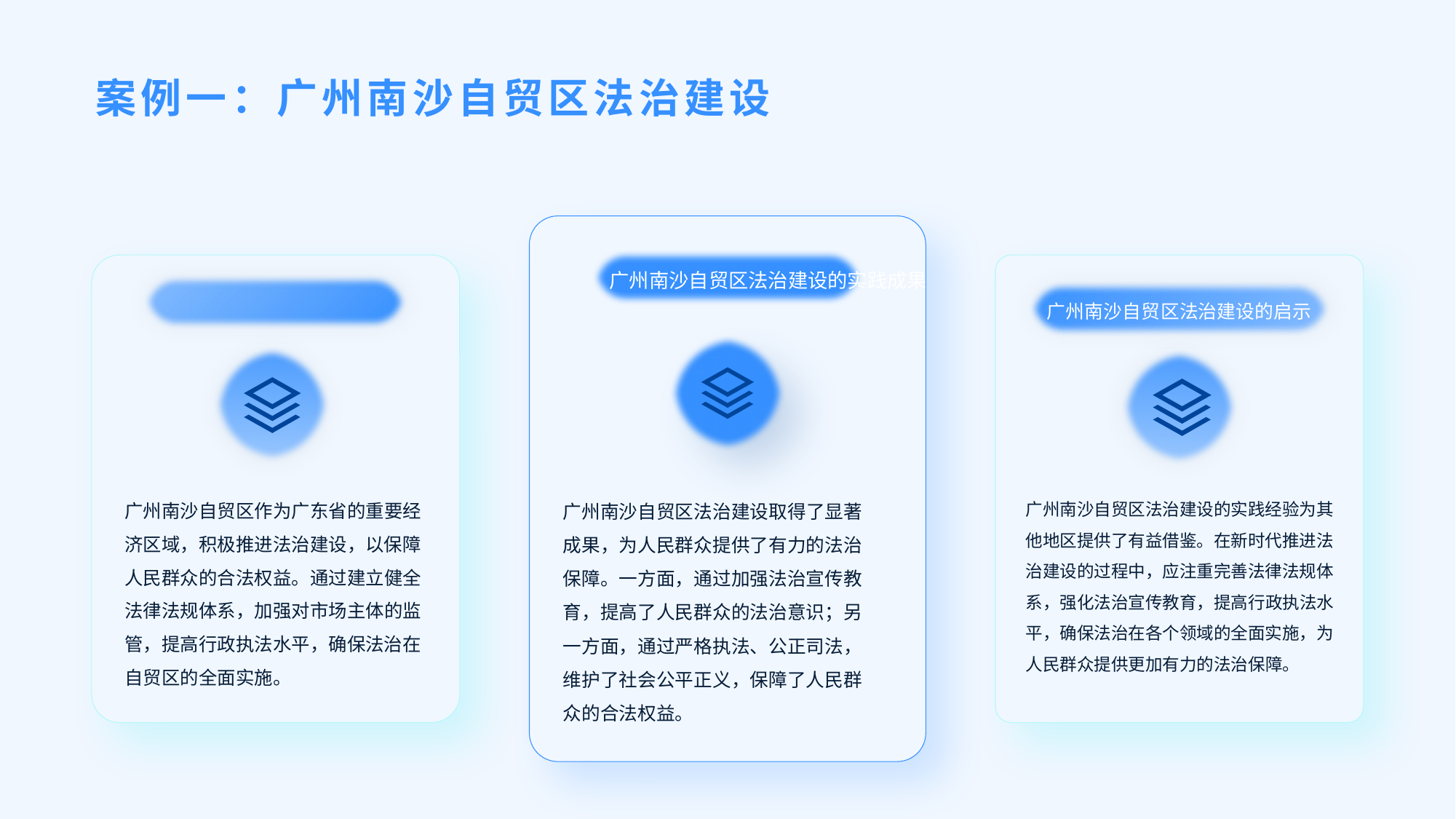

案例一：广州南沙自贸区法治建设

广州南沙自贸区法治建设的实践成果

广州南沙自贸区法治建设的启示

广州南沙自贸区作为广东省的重要经济区域，积极推进法治建设，以保障人民群众的合法权益。通过建立健全法律法规体系，加强对市场主体的监管，提高行政执法水平，确保法治在自贸区的全面实施。
广州南沙自贸区法治建设取得了显著成果，为人民群众提供了有力的法治保障。一方面，通过加强法治宣传教育，提高了人民群众的法治意识；另一方面，通过严格执法、公正司法，维护了社会公平正义，保障了人民群众的合法权益。
广州南沙自贸区法治建设的实践经验为其他地区提供了有益借鉴。在新时代推进法治建设的过程中，应注重完善法律法规体系，强化法治宣传教育，提高行政执法水平，确保法治在各个领域的全面实施，为人民群众提供更加有力的法治保障。